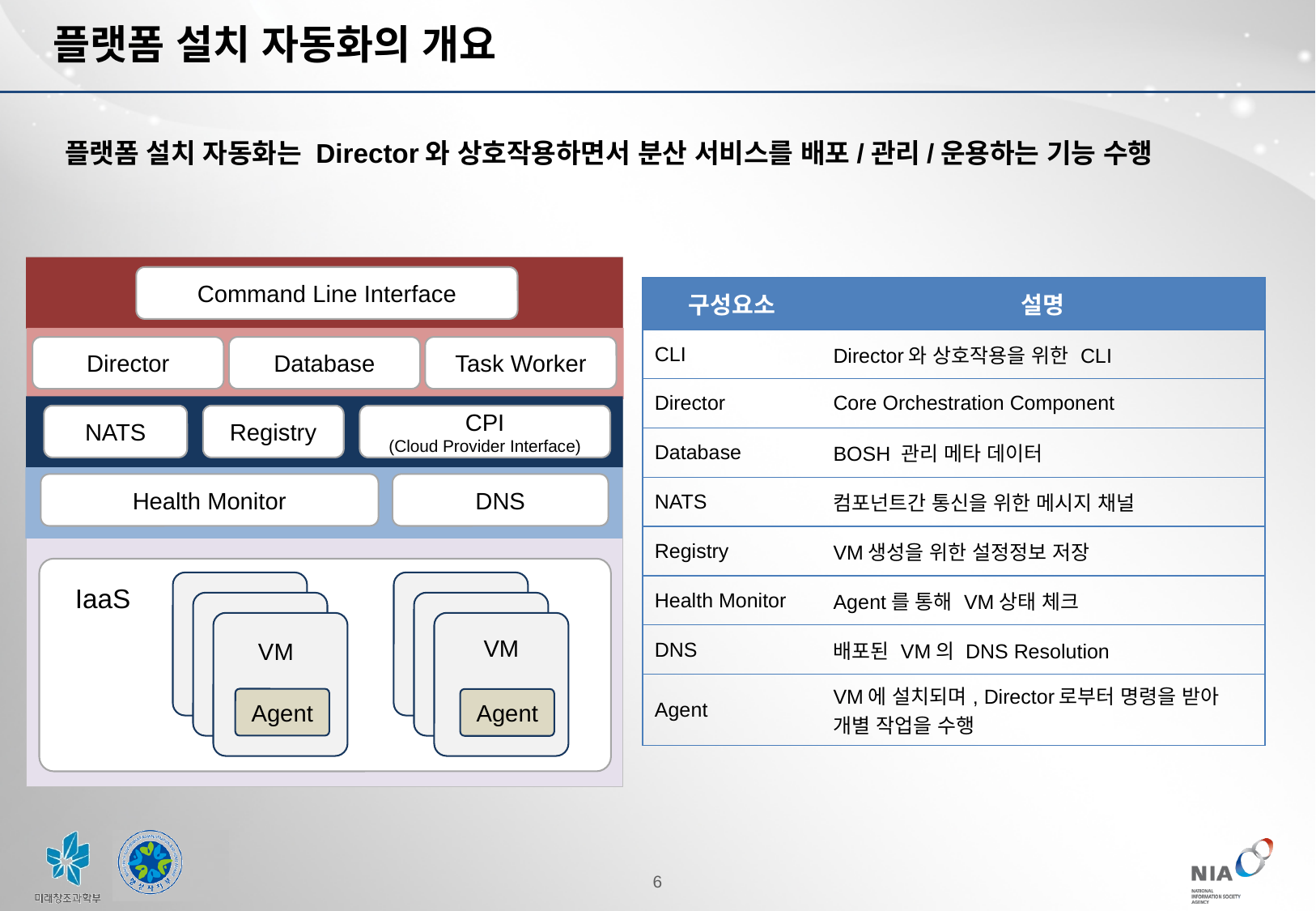

# 플랫폼 설치 자동화의 개요
플랫폼 설치 자동화는 Director와 상호작용하면서 분산 서비스를 배포/관리/운용하는 기능 수행

Command Line Interface

Database
Director
Task Worker

NATS
Registry
CPI
(Cloud Provider Interface)

Health Monitor
DNS

IaaS

VM
VM
Agent
Agent
| 구성요소 | 설명 |
| --- | --- |
| CLI | Director와 상호작용을 위한 CLI |
| Director | Core Orchestration Component |
| Database | BOSH 관리 메타 데이터 |
| NATS | 컴포넌트간 통신을 위한 메시지 채널 |
| Registry | VM생성을 위한 설정정보 저장 |
| Health Monitor | Agent를 통해 VM상태 체크 |
| DNS | 배포된 VM의 DNS Resolution |
| Agent | VM에 설치되며, Director로부터 명령을 받아 개별 작업을 수행 |